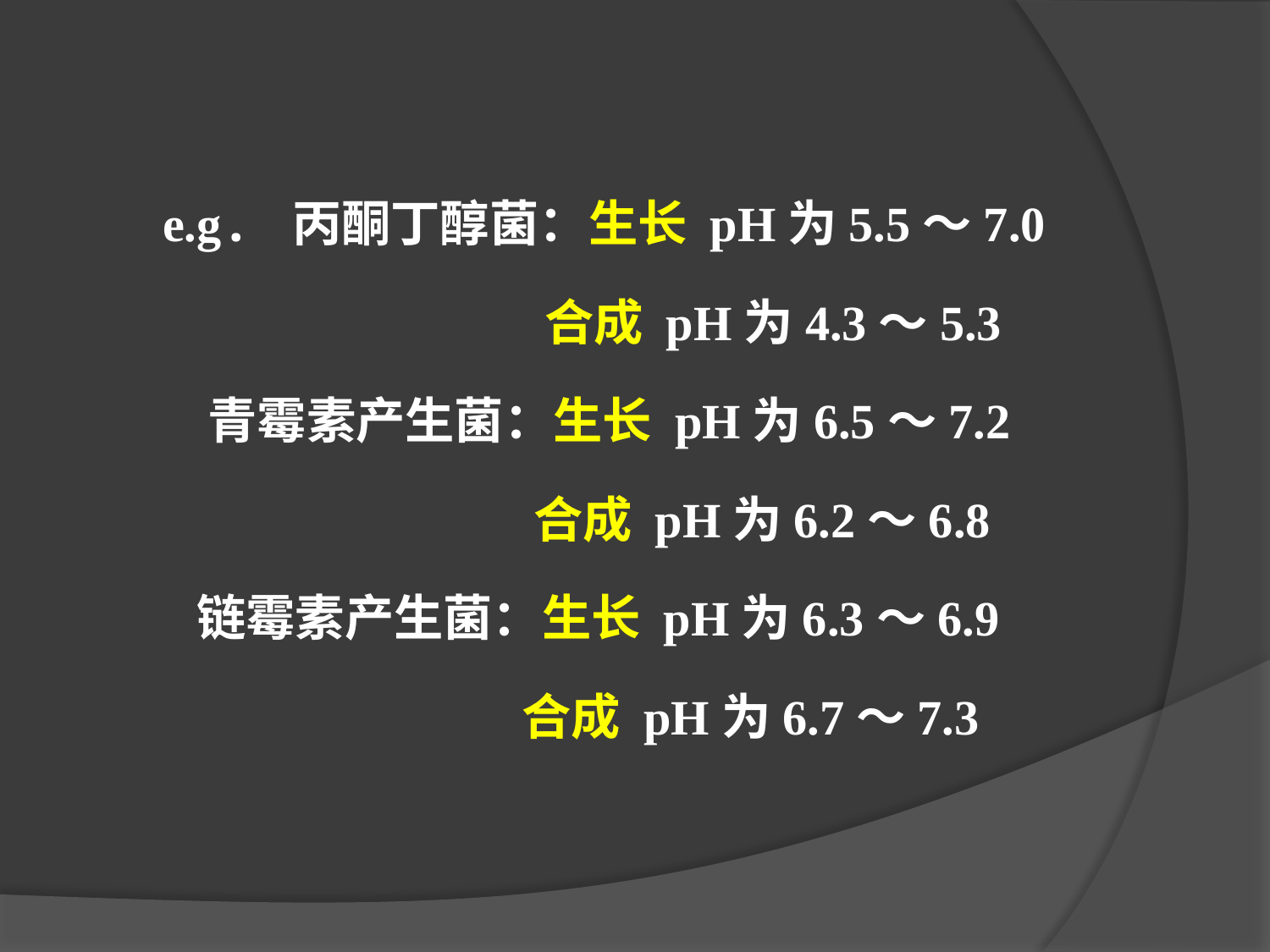

e.g. 丙酮丁醇菌：生长 pH为5.5～7.0
                                 合成 pH为4.3～5.3
   青霉素产生菌：生长 pH为6.5～7.2
                                合成 pH为6.2～6.8
  链霉素产生菌：生长 pH为6.3～6.9
                               合成 pH为6.7～7.3